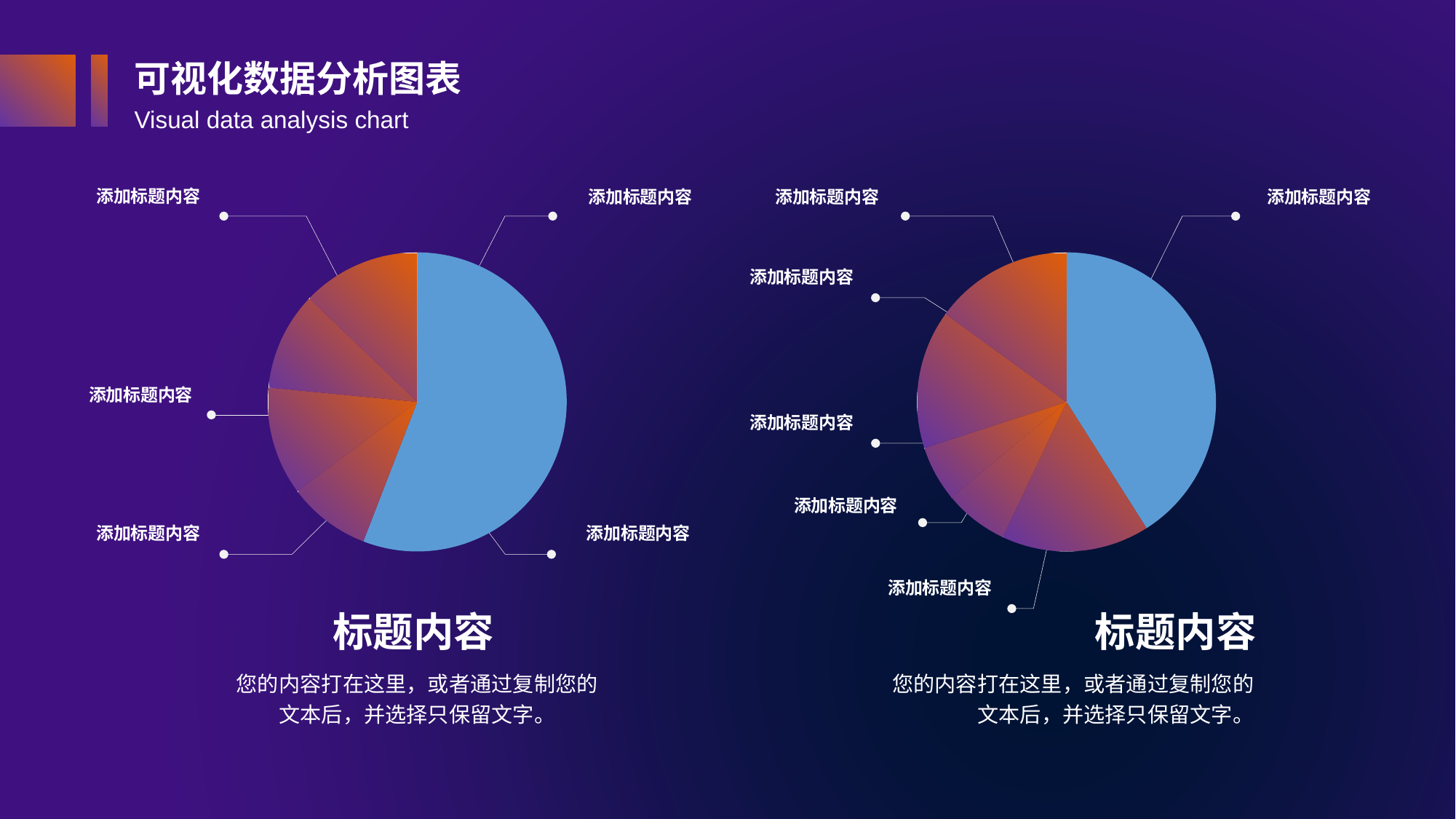

可视化数据分析图表

Visual data analysis chart
添加标题内容
添加标题内容
添加标题内容
添加标题内容

### Chart

| Category | Sales |
|---|---|
| 1st Qtr | 1.0 |
| 2nd Qtr | 0.16 |
| 3rd Qtr | 0.21 |
| 4th Qtr | 0.19 |

### Chart

| Category | Sales |
|---|---|
| 1st Qtr | 8.200000000000001 |
| 2nd Qtr | 3.2 |
| 3rd Qtr | 1.4 |
| 4th Qtr | 1.2 |
| 1st Qtr | 3.0 |
| 2nd Qtr | 3.0 |
添加标题内容

添加标题内容
添加标题内容

添加标题内容

添加标题内容
添加标题内容

添加标题内容
标题内容
标题内容
您的内容打在这里，或者通过复制您的文本后，并选择只保留文字。
您的内容打在这里，或者通过复制您的文本后，并选择只保留文字。